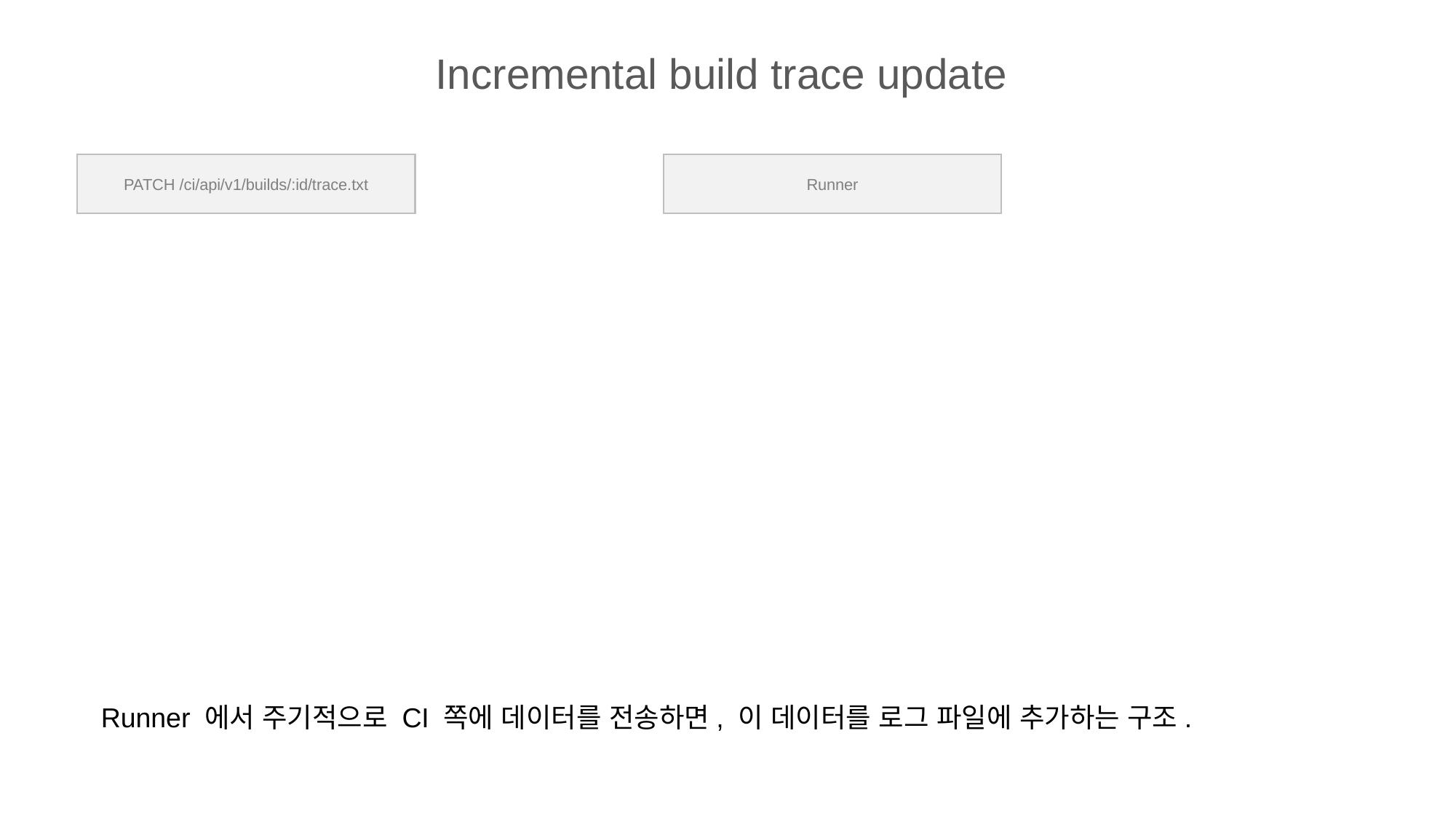

# Incremental build trace update
Runner
PATCH /ci/api/v1/builds/:id/trace.txt
Runner 에서 주기적으로 CI 쪽에 데이터를 전송하면, 이 데이터를 로그 파일에 추가하는 구조.